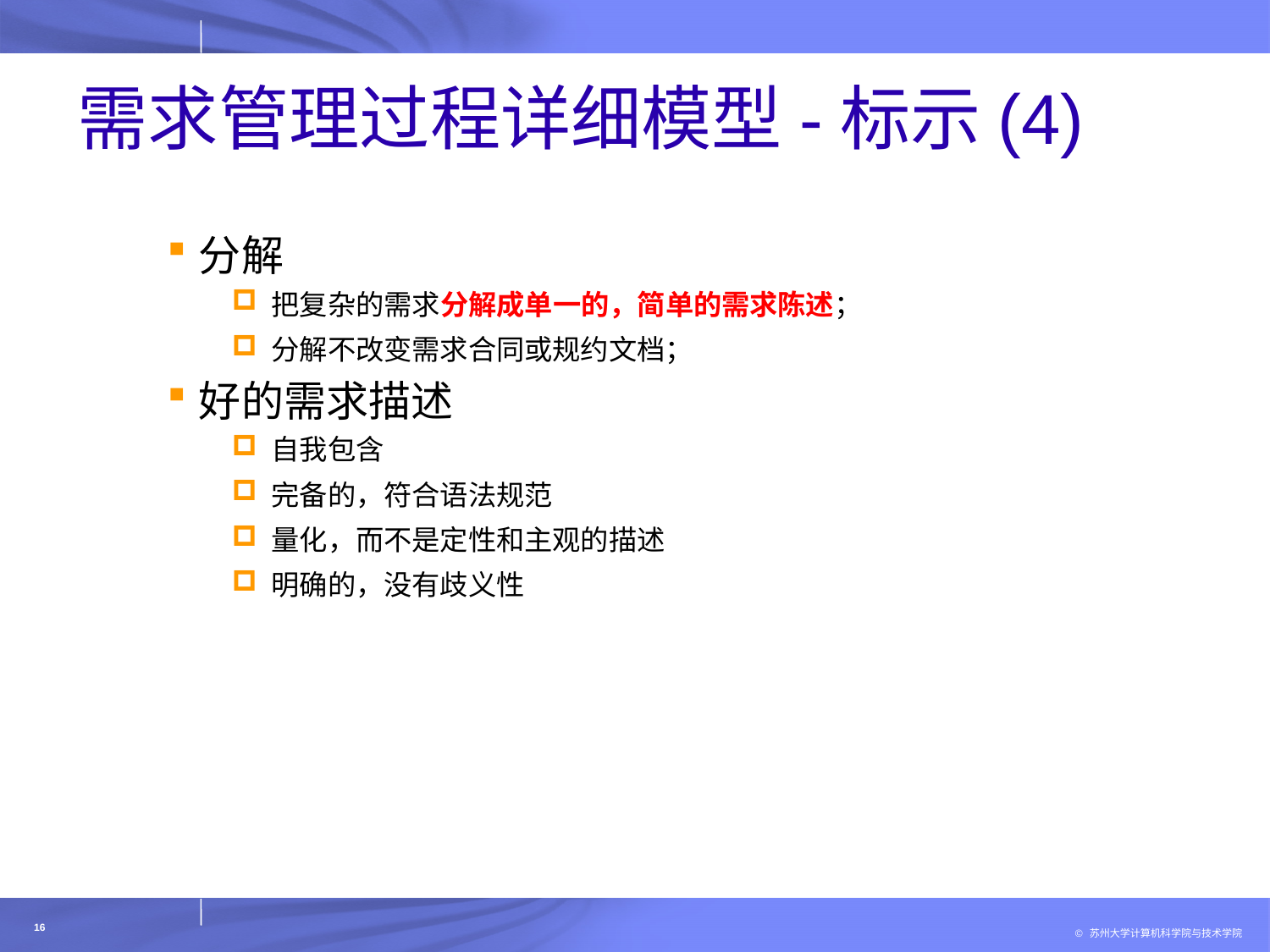

# 需求管理过程详细模型-标示(4)
分解
把复杂的需求分解成单一的，简单的需求陈述；
分解不改变需求合同或规约文档；
好的需求描述
自我包含
完备的，符合语法规范
量化，而不是定性和主观的描述
明确的，没有歧义性
16